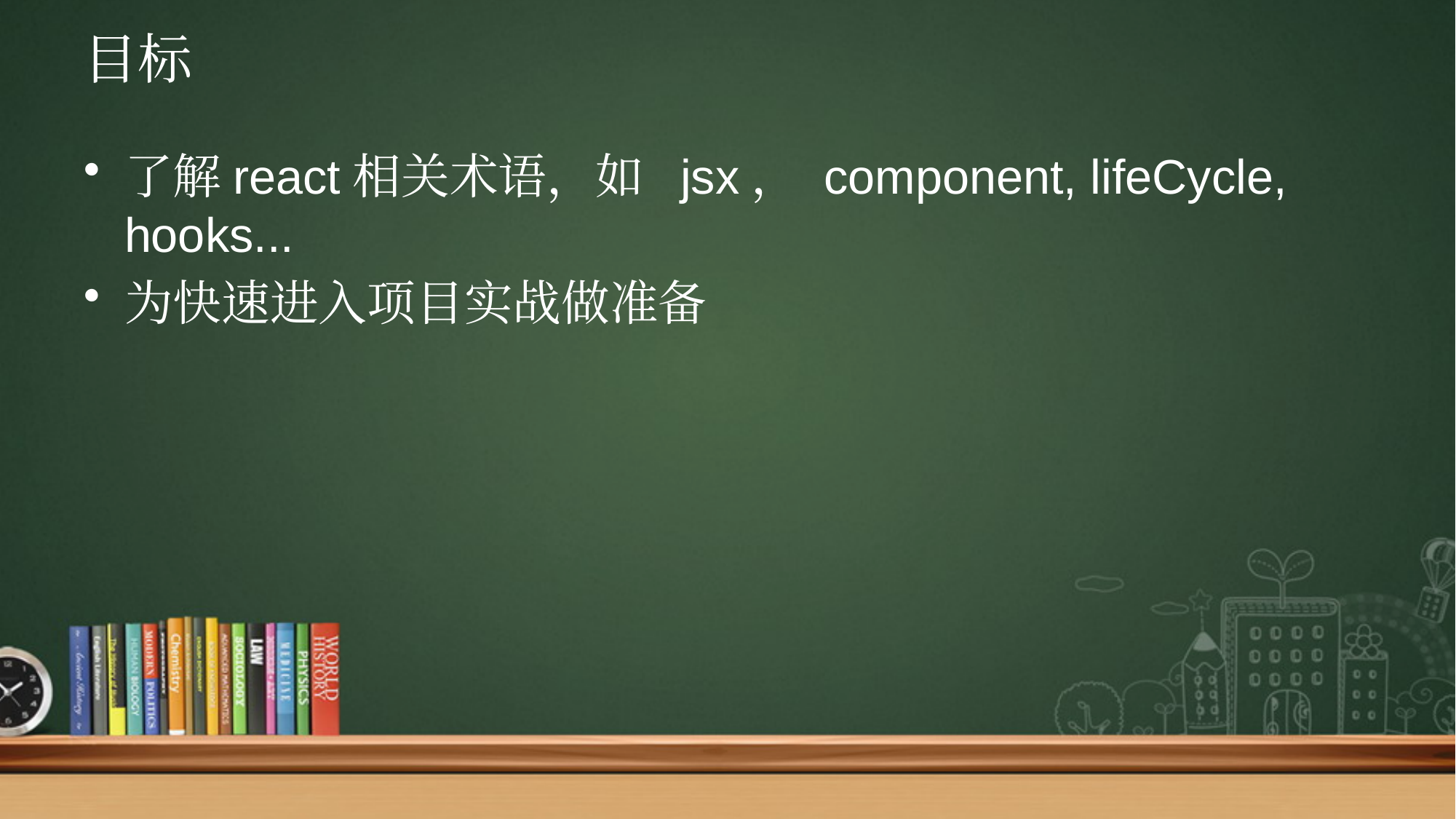

# 目标
了解react相关术语，如  jsx， component, lifeCycle, hooks...
为快速进入项目实战做准备